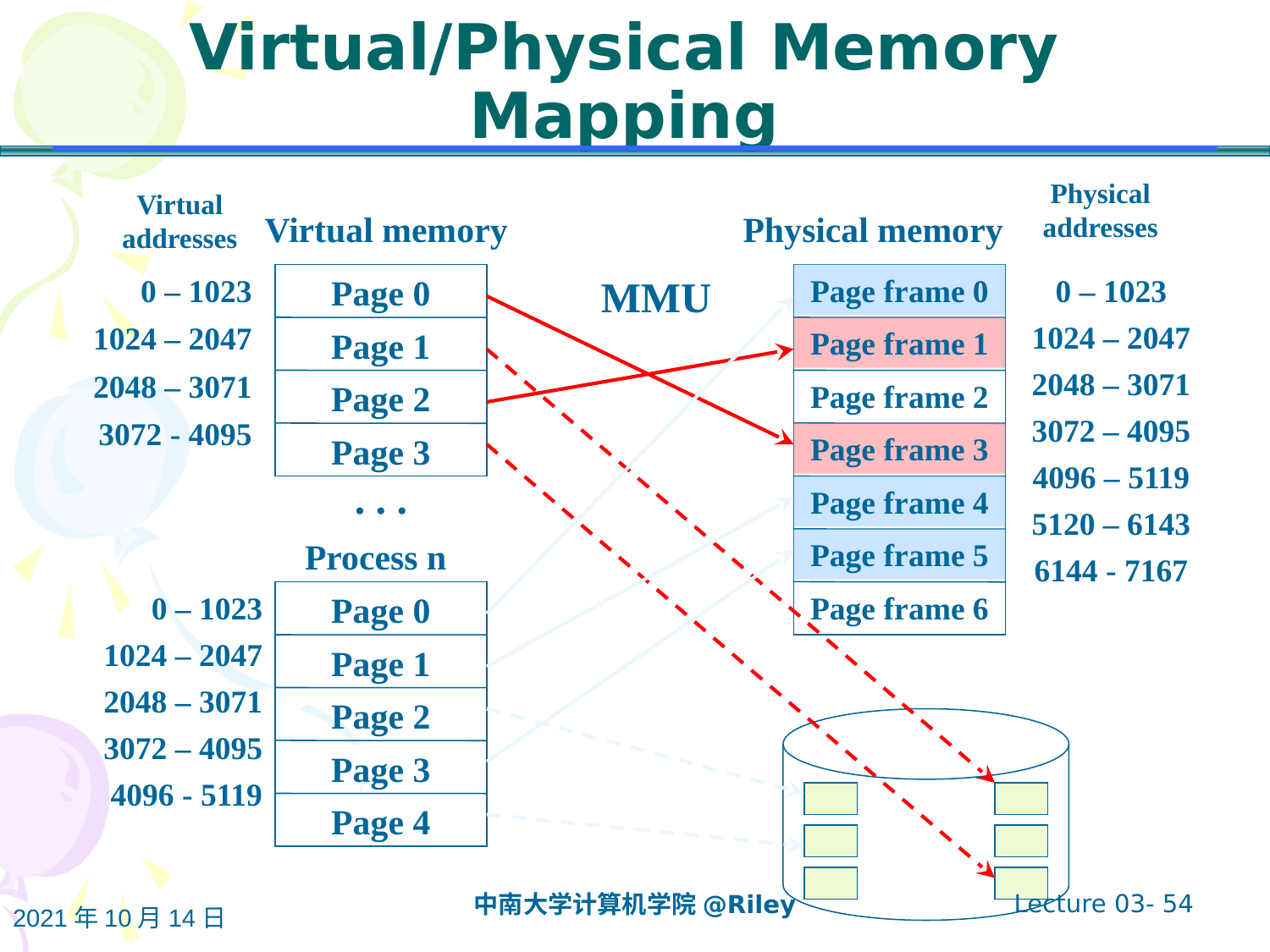

# Virtual/Physical Memory Mapping

Physical addresses
Virtual addresses
Virtual memory
Physical memory
0 – 1023
1024 – 2047
2048 – 3071
3072 - 4095

Page 0
MMU

Page frame 0
0 – 1023
1024 – 2047
2048 – 3071
3072 – 4095
4096 – 5119
5120 – 6143
6144 - 7167

Page 1

Page frame 1

Page 2

Page frame 2

Page 3

Page frame 3

. . .

Page frame 4

Process n

Page frame 5

0 – 1023
1024 – 2047
2048 – 3071
3072 – 4095
4096 - 5119

Page 0

Page frame 6

Page 1

Page 2

Page 3

Page 4

Lecture 03- 54
中南大学计算机学院@Riley
2021年10月14日